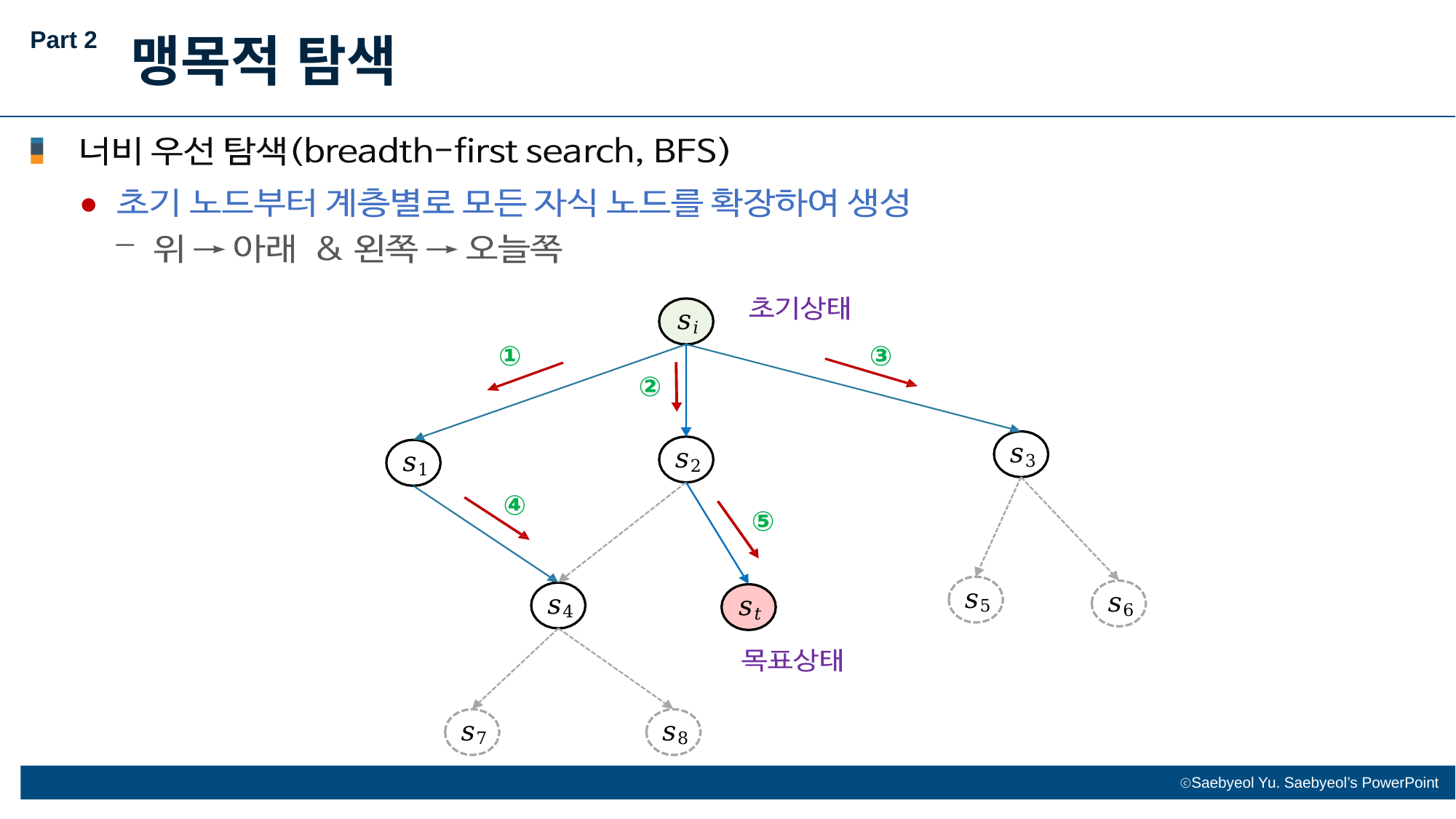

Part 2
맹목적 탐색

⚫

𝑠𝑖
①
③

②

𝑠3

𝑠2

𝑠1

④

⑤

𝑠5

𝑠6

𝑠4

𝑠𝑡

𝑠7
𝑠8